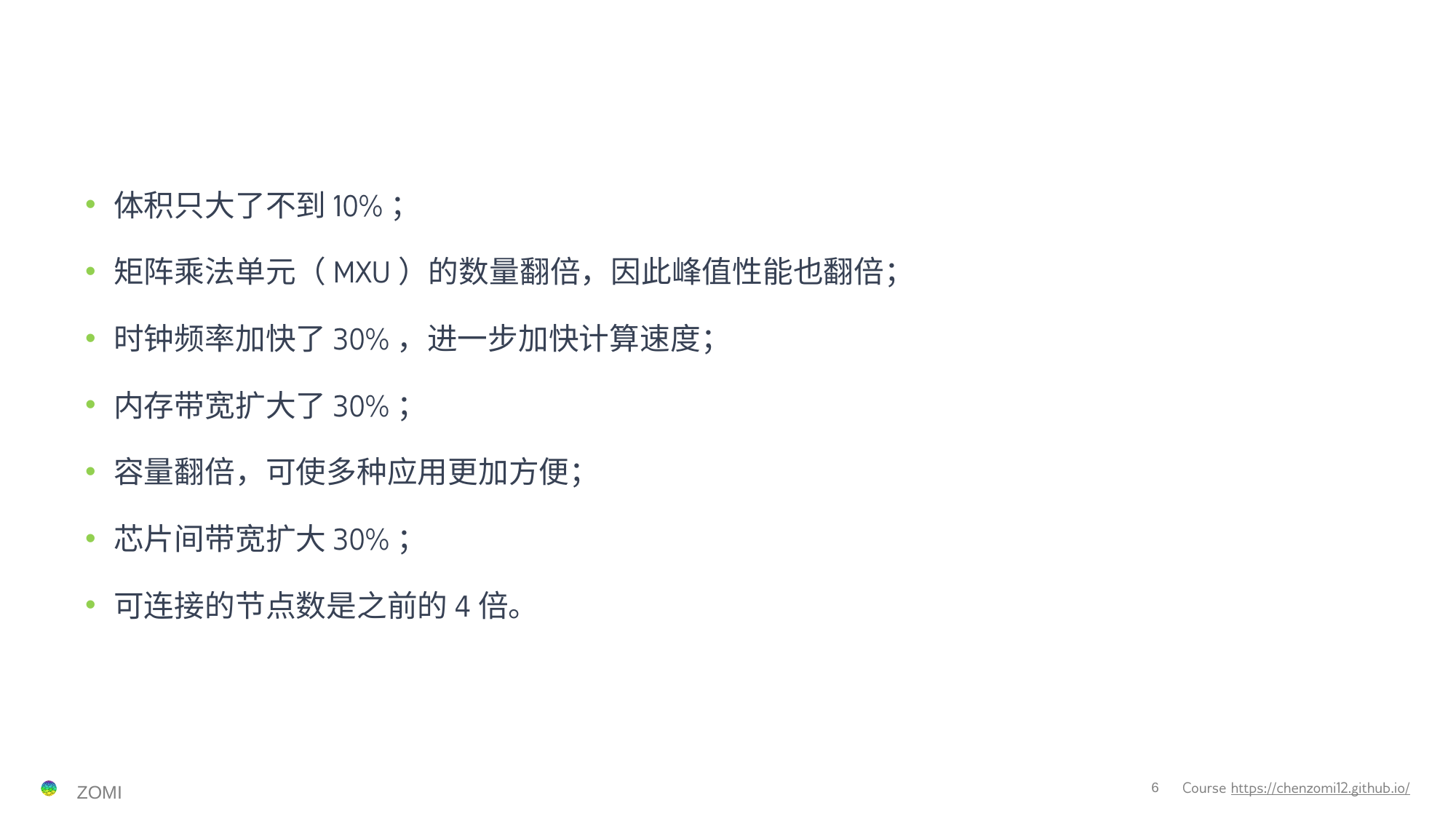

#
体积只大了不到10%；
矩阵乘法单元（MXU）的数量翻倍，因此峰值性能也翻倍；
时钟频率加快了30%，进一步加快计算速度；
内存带宽扩大了30%；
容量翻倍，可使多种应用更加方便；
芯片间带宽扩大30%；
可连接的节点数是之前的4倍。